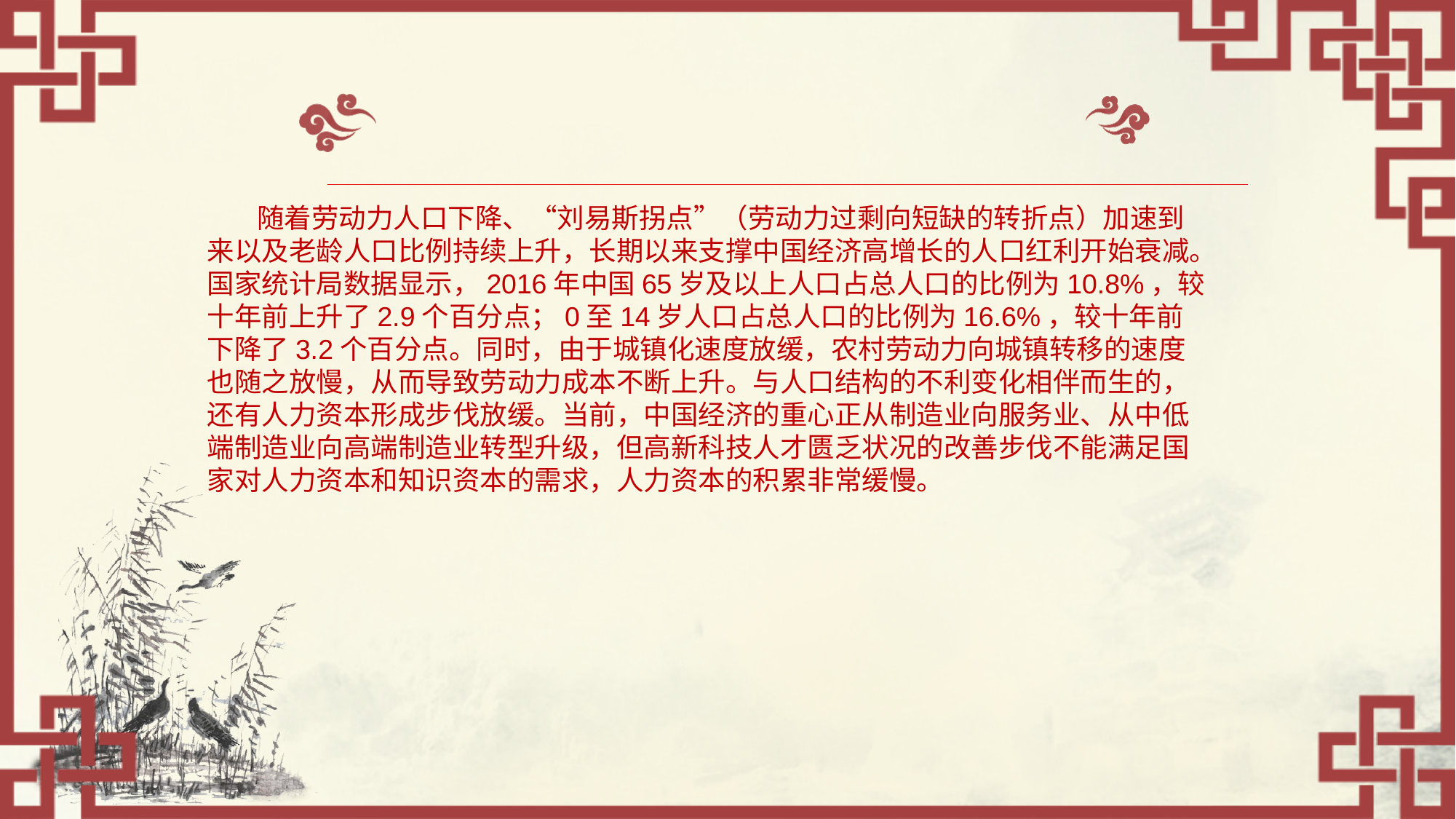

随着劳动力人口下降、“刘易斯拐点”（劳动力过剩向短缺的转折点）加速到来以及老龄人口比例持续上升，长期以来支撑中国经济高增长的人口红利开始衰减。国家统计局数据显示，2016年中国65岁及以上人口占总人口的比例为10.8%，较十年前上升了2.9个百分点；0至14岁人口占总人口的比例为16.6%，较十年前下降了3.2个百分点。同时，由于城镇化速度放缓，农村劳动力向城镇转移的速度也随之放慢，从而导致劳动力成本不断上升。与人口结构的不利变化相伴而生的，还有人力资本形成步伐放缓。当前，中国经济的重心正从制造业向服务业、从中低端制造业向高端制造业转型升级，但高新科技人才匮乏状况的改善步伐不能满足国家对人力资本和知识资本的需求，人力资本的积累非常缓慢。